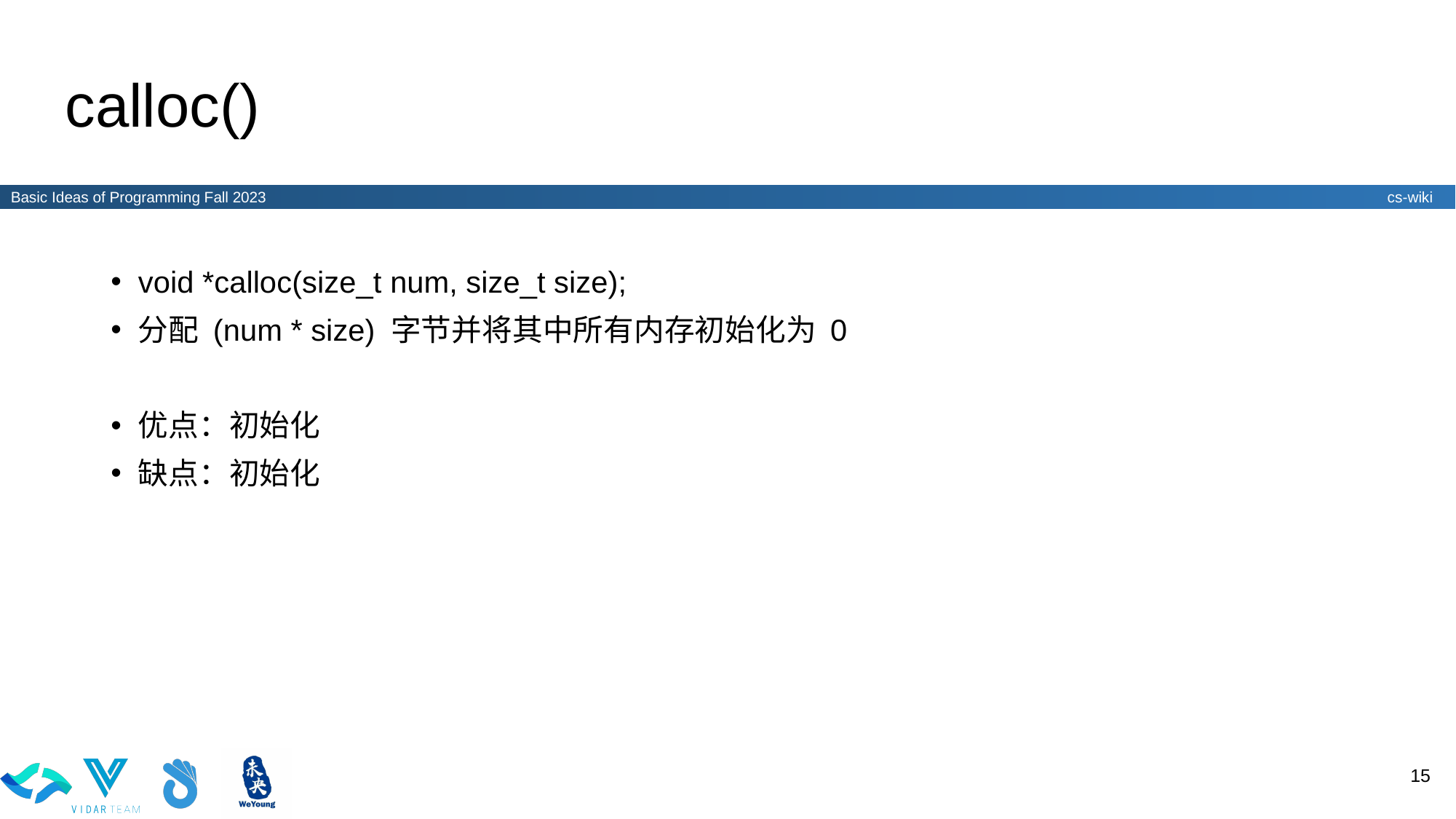

# calloc()
void *calloc(size_t num, size_t size);
分配 (num * size) 字节并将其中所有内存初始化为 0

优点：初始化
缺点：初始化